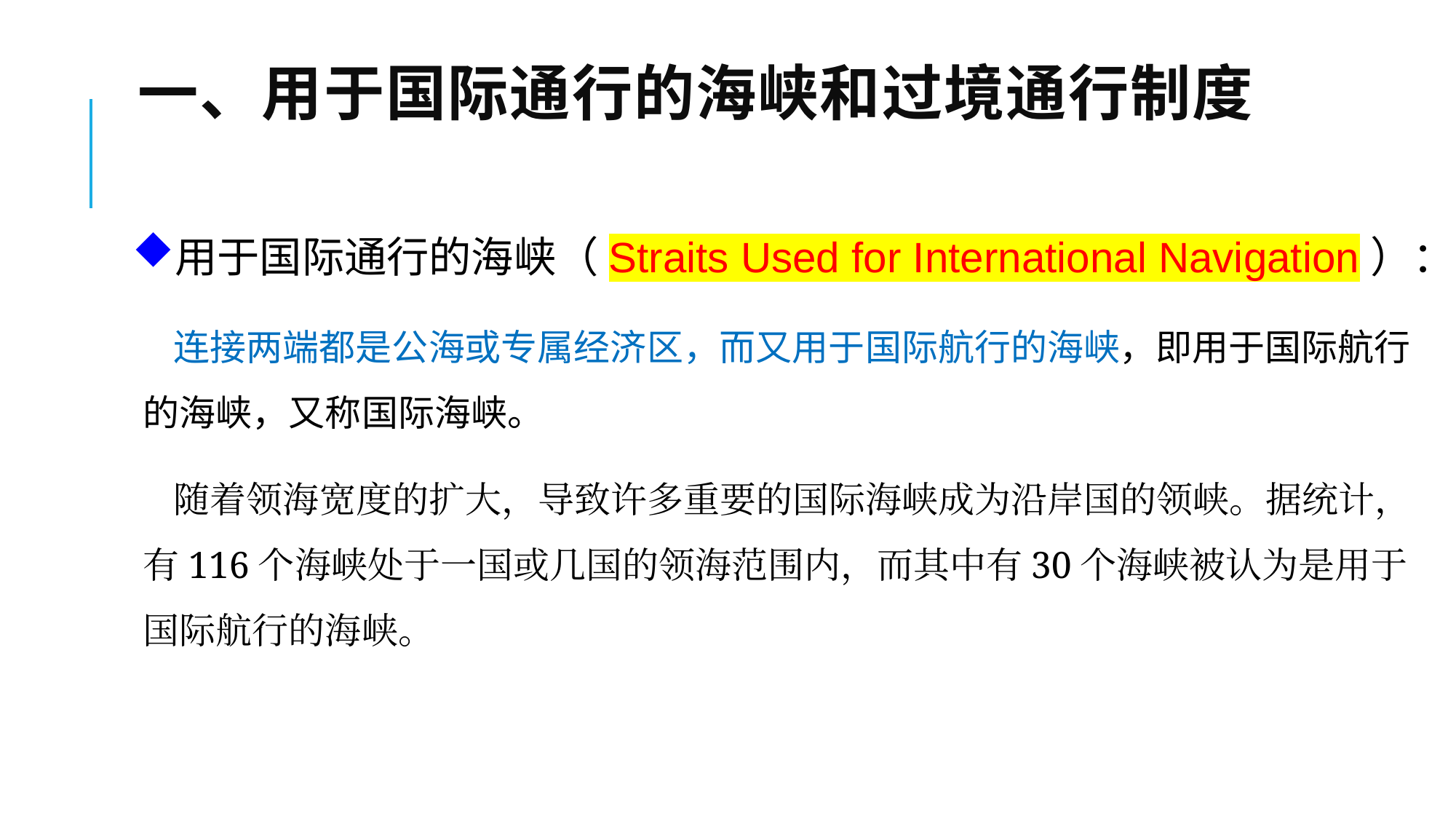

# 一、用于国际通行的海峡和过境通行制度
用于国际通行的海峡（Straits Used for International Navigation）：
    连接两端都是公海或专属经济区，而又用于国际航行的海峡，即用于国际航行的海峡，又称国际海峡。
    随着领海宽度的扩大，导致许多重要的国际海峡成为沿岸国的领峡。据统计，有116个海峡处于一国或几国的领海范围内，而其中有30个海峡被认为是用于国际航行的海峡。